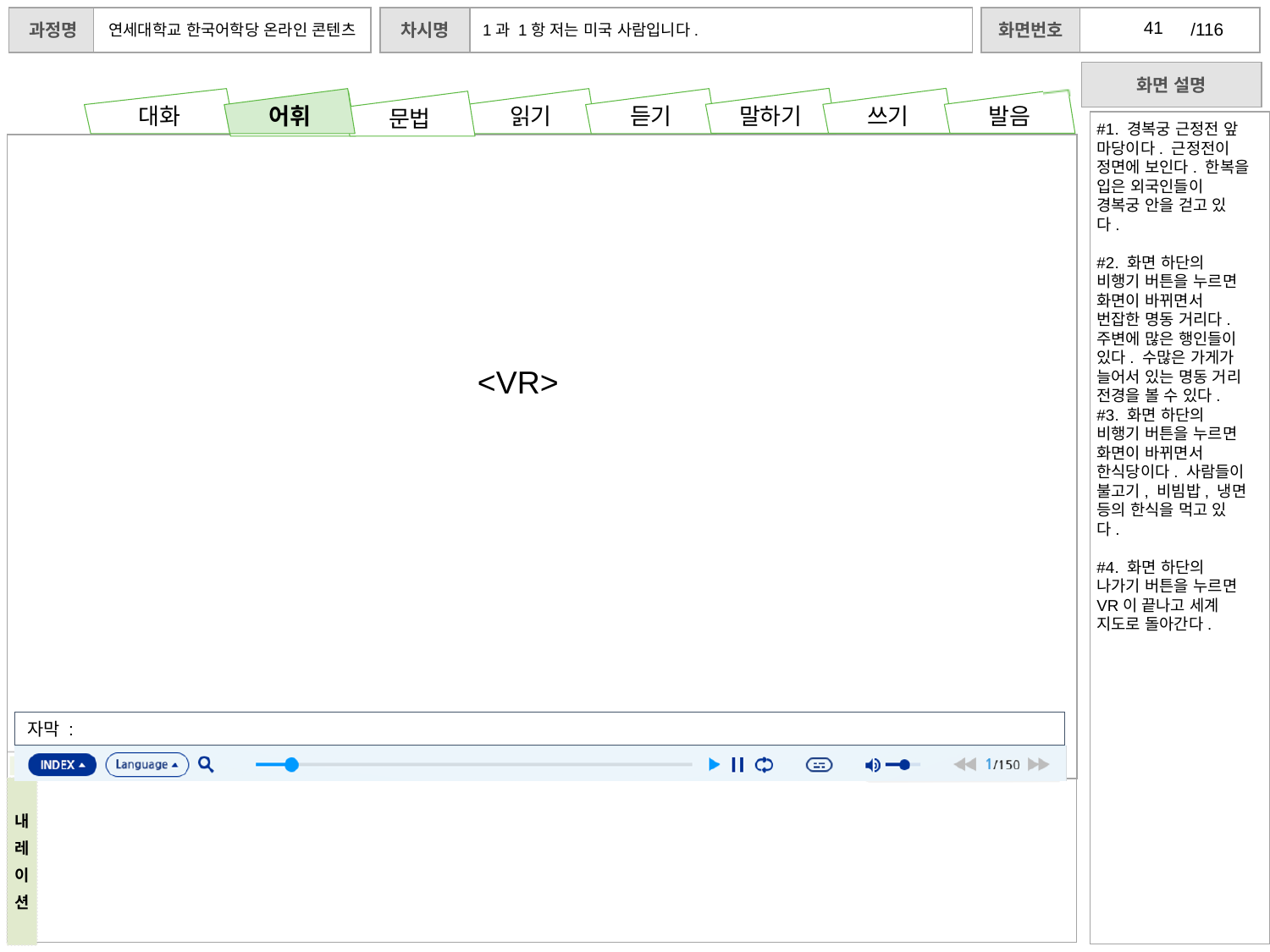

41
어휘
#1. 경복궁 근정전 앞 마당이다. 근정전이 정면에 보인다. 한복을 입은 외국인들이 경복궁 안을 걷고 있다.

#2. 화면 하단의 비행기 버튼을 누르면 화면이 바뀌면서 번잡한 명동 거리다. 주변에 많은 행인들이 있다. 수많은 가게가 늘어서 있는 명동 거리 전경을 볼 수 있다.
#3. 화면 하단의 비행기 버튼을 누르면 화면이 바뀌면서 한식당이다. 사람들이 불고기, 비빔밥, 냉면 등의 한식을 먹고 있다.

#4. 화면 하단의 나가기 버튼을 누르면 VR이 끝나고 세계 지도로 돌아간다.
<VR>